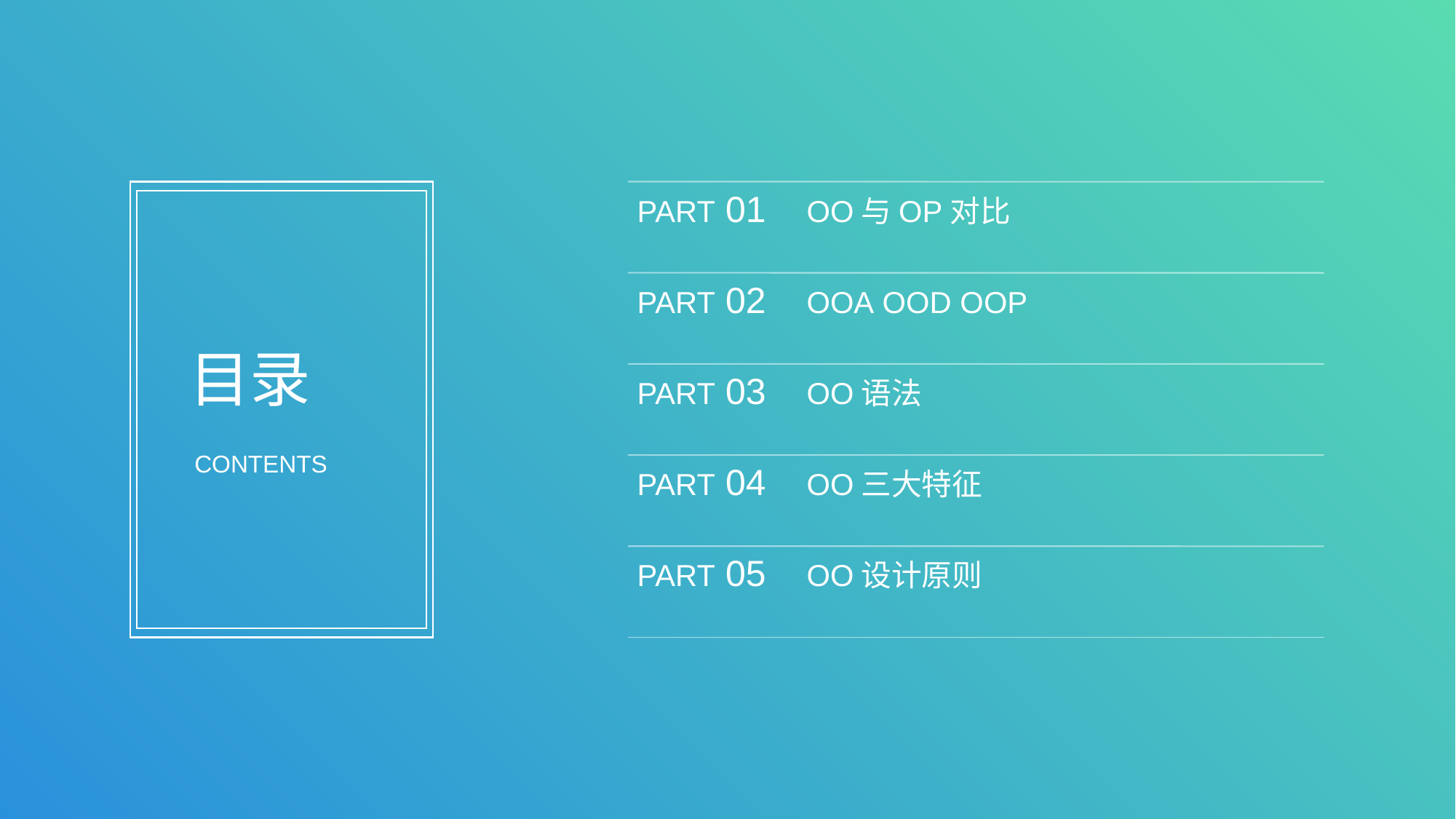

PART 01    OO与OP对比
PART 02    OOA OOD OOP
PART 03    OO语法
PART 04    OO三大特征
PART 05    OO设计原则

目录
CONTENTS